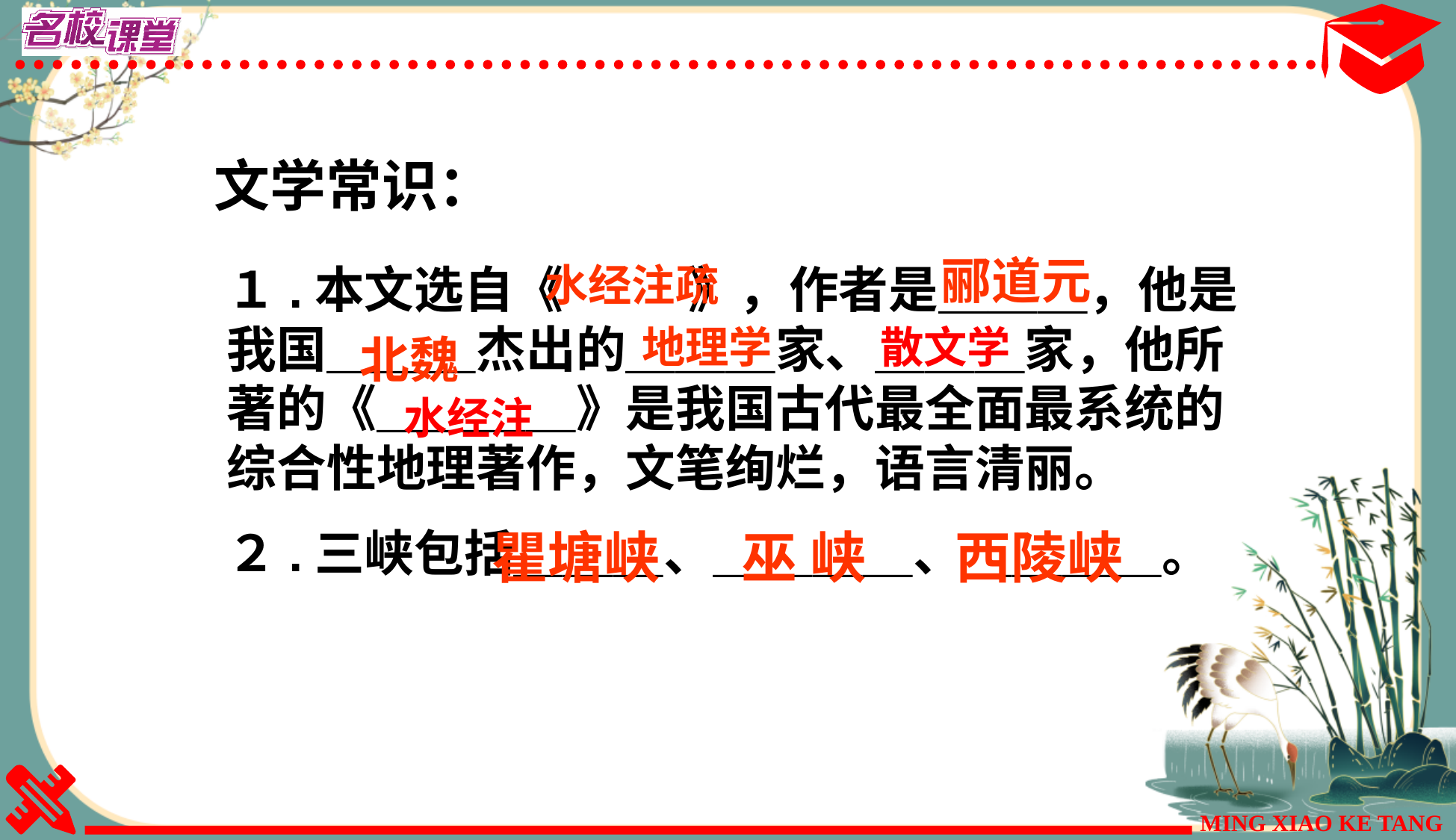

文学常识：
郦道元
１.本文选自《           》，作者是＿＿＿，他是我国＿＿＿杰出的＿＿＿家、＿＿＿家，他所著的《＿＿＿＿》是我国古代最全面最系统的综合性地理著作，文笔绚烂，语言清丽。
２.三峡包括＿＿＿、＿＿＿＿、＿＿＿＿。

水经注疏
地理学
散文学
北魏
水经注
瞿塘峡  　巫 峡       西陵峡